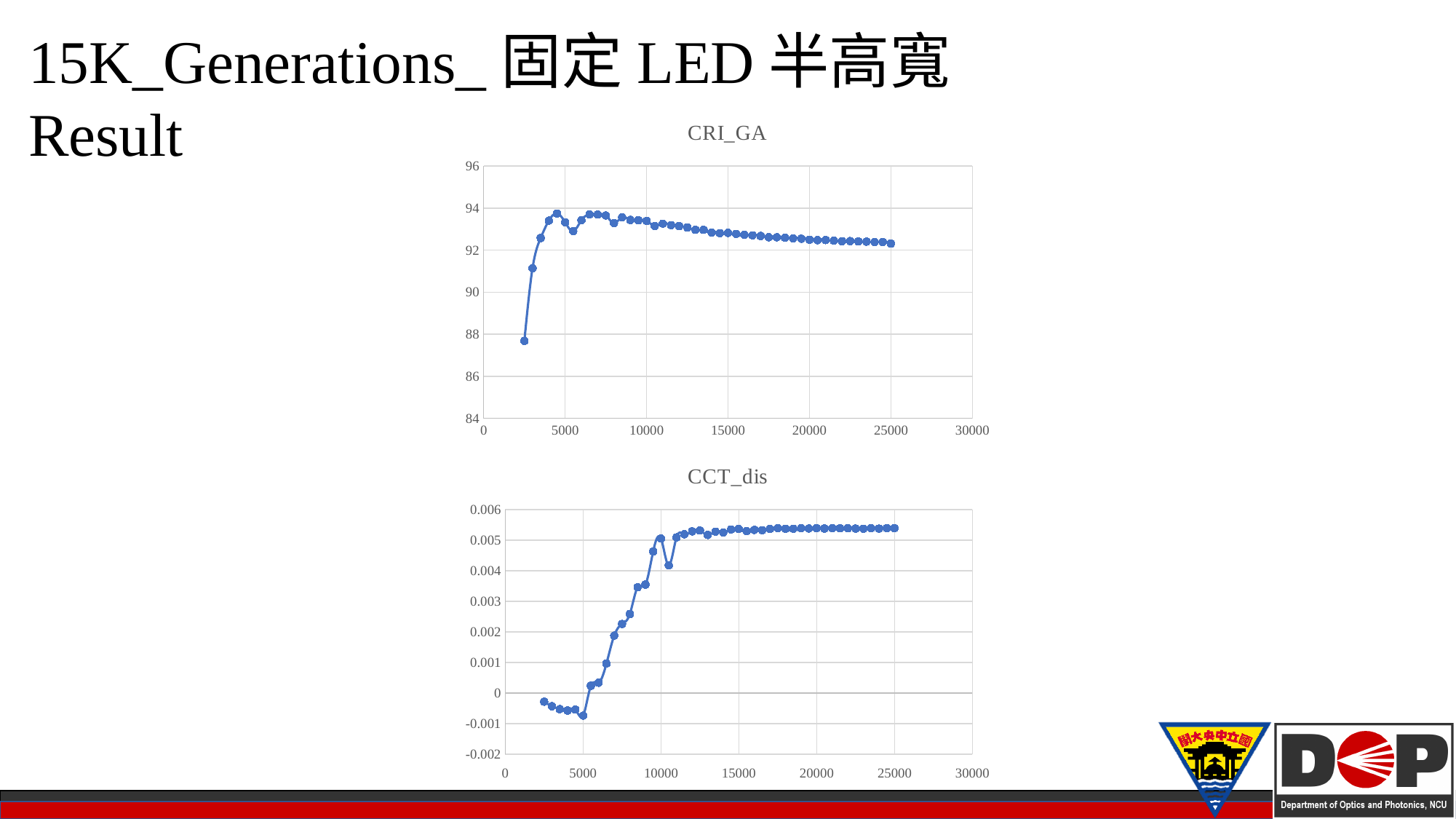

15K_Generations_固定LED半高寬Result

### Chart:

| Category | CRI_GA |
|---|---|

### Chart:

| Category | CCT_dis |
|---|---|